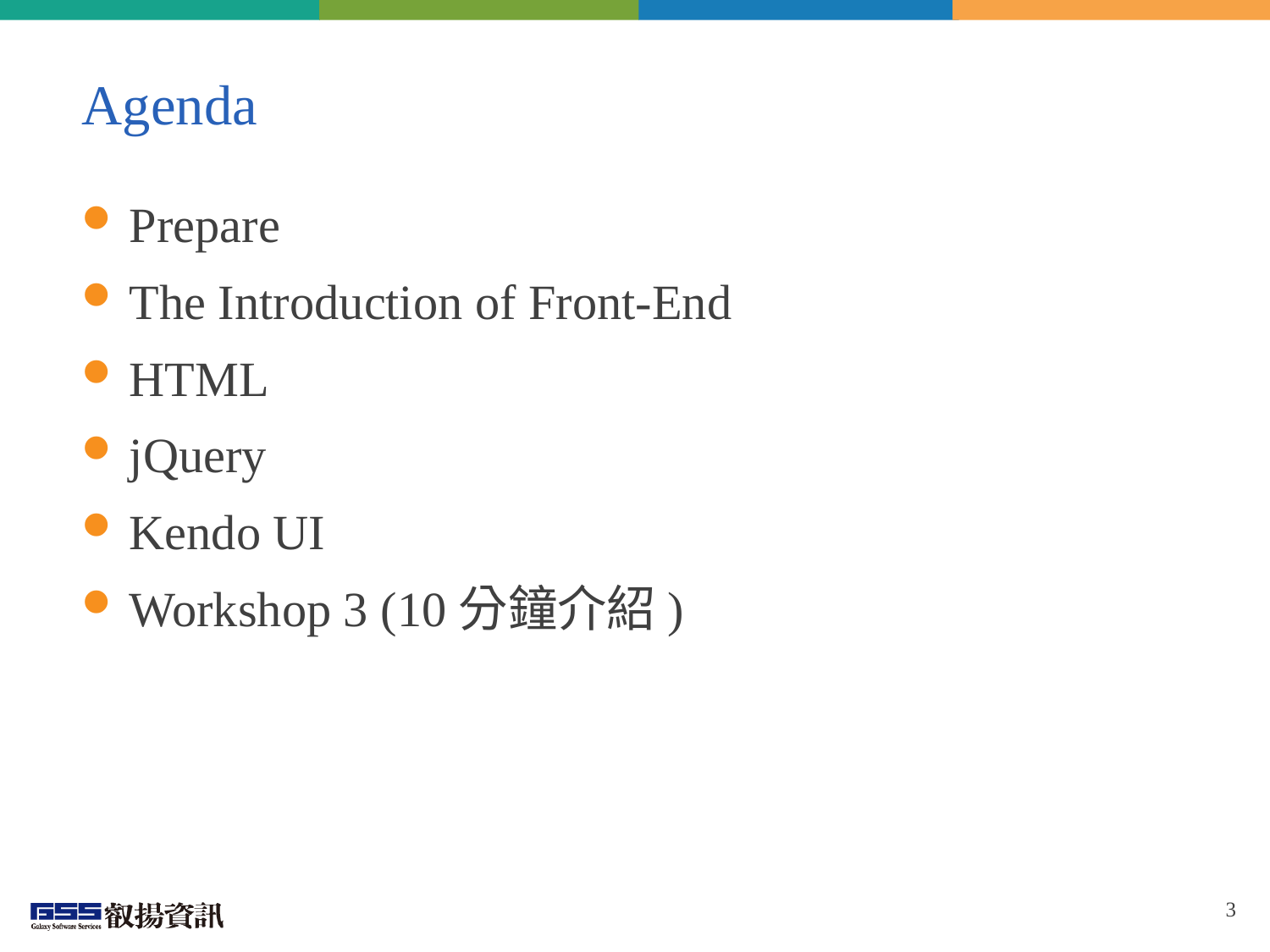

# Agenda
Prepare
The Introduction of Front-End
HTML
jQuery
Kendo UI
Workshop 3 (10分鐘介紹)